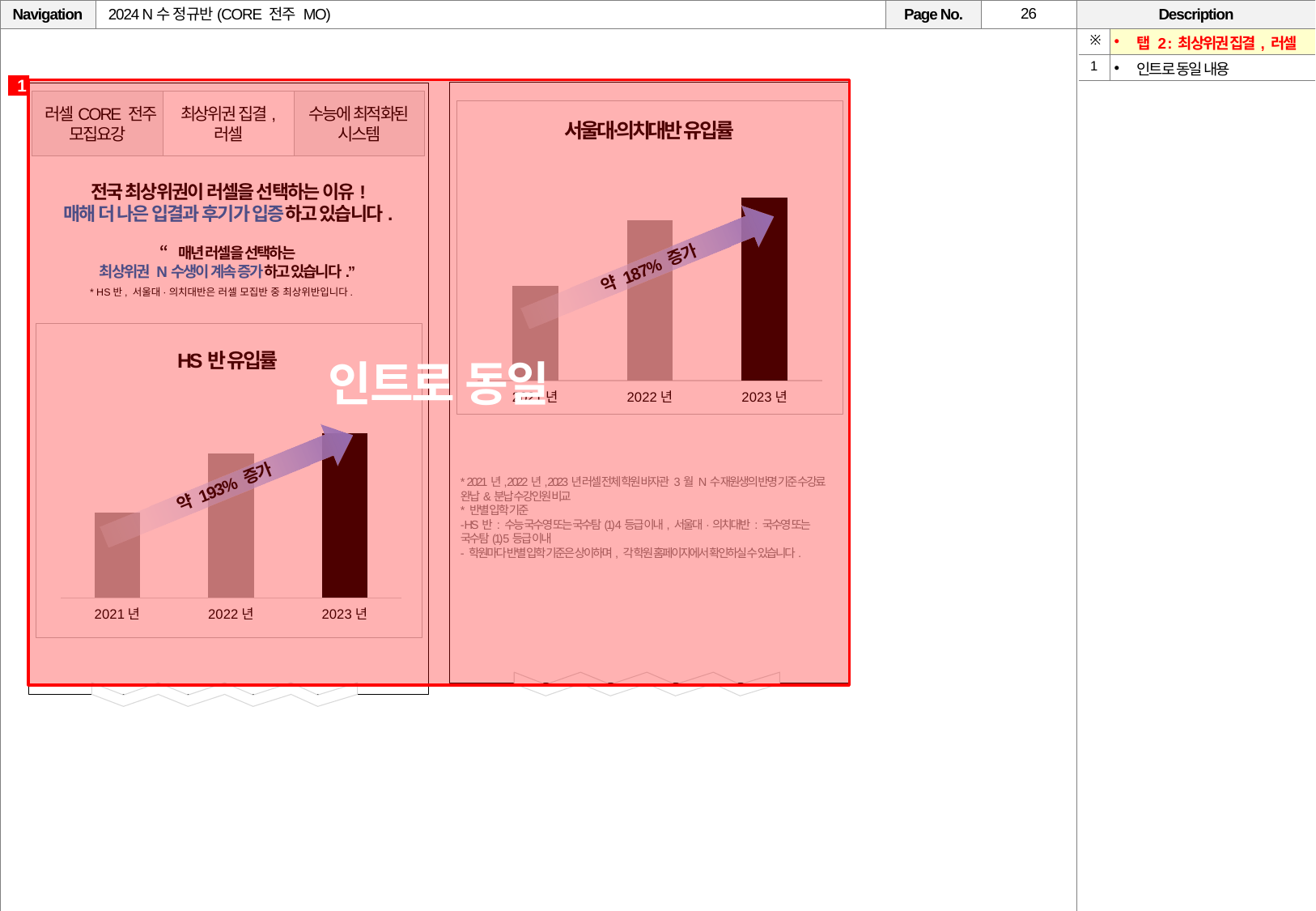

# 2024 N수 정규반(CORE 전주 MO)
| ※ | 탭 2 : 최상위권 집결, 러셀 |
| --- | --- |
| 1 | 인트로 동일 내용 |
1
인트로 동일

 러셀CORE 전주
모집요강
최상위권 집결,
러셀
수능에 최적화된
시스템

서울대∙의치대반 유입률
전국 최상위권이 러셀을 선택하는 이유!
매해 더 나은 입결과 후기가 입증하고 있습니다.

### Chart

| Category | HS |
|---|---|
| 2021년 | 189.0 |
| 2022년 | 319.0 |
| 2023년 | 364.0 |
“매년 러셀을 선택하는
최상위권 N수생이 계속 증가하고 있습니다.”

약 187% 증가
* HS반, 서울대·의치대반은 러셀 모집반 중 최상위반입니다.

HS반 유입률

### Chart

| Category | HS |
|---|---|
| 2021년 | 189.0 |
| 2022년 | 319.0 |
| 2023년 | 364.0 |
* 2021년, 2022년, 2023년 러셀 전체 학원 바자관 3월 N수 재원생의 반명 기준 수강료 완납&분납 수강인원 비교
* 반별 입학 기준
- HS반 : 수능 국수영 또는 국수탐(1) 4등급 이내, 서울대·의치대반 : 국수영 또는 국수탐(1) 5등급 이내
- 학원마다 반별 입학 기준은 상이하며, 각 학원 홈페이지에서 확인하실 수 있습니다.
약 193% 증가